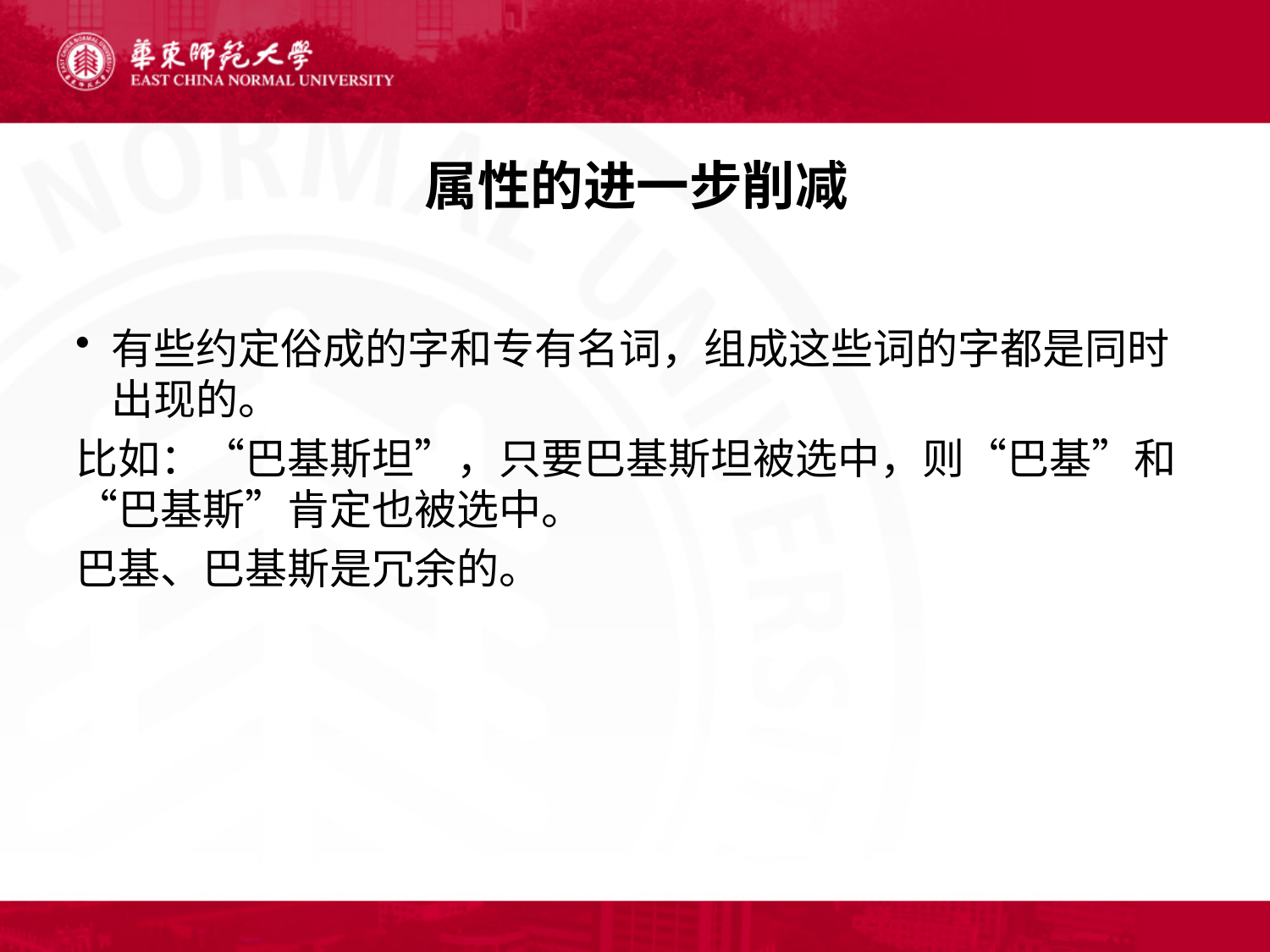

# 属性的进一步削减
有些约定俗成的字和专有名词，组成这些词的字都是同时出现的。
比如：“巴基斯坦”，只要巴基斯坦被选中，则“巴基”和“巴基斯”肯定也被选中。
巴基、巴基斯是冗余的。